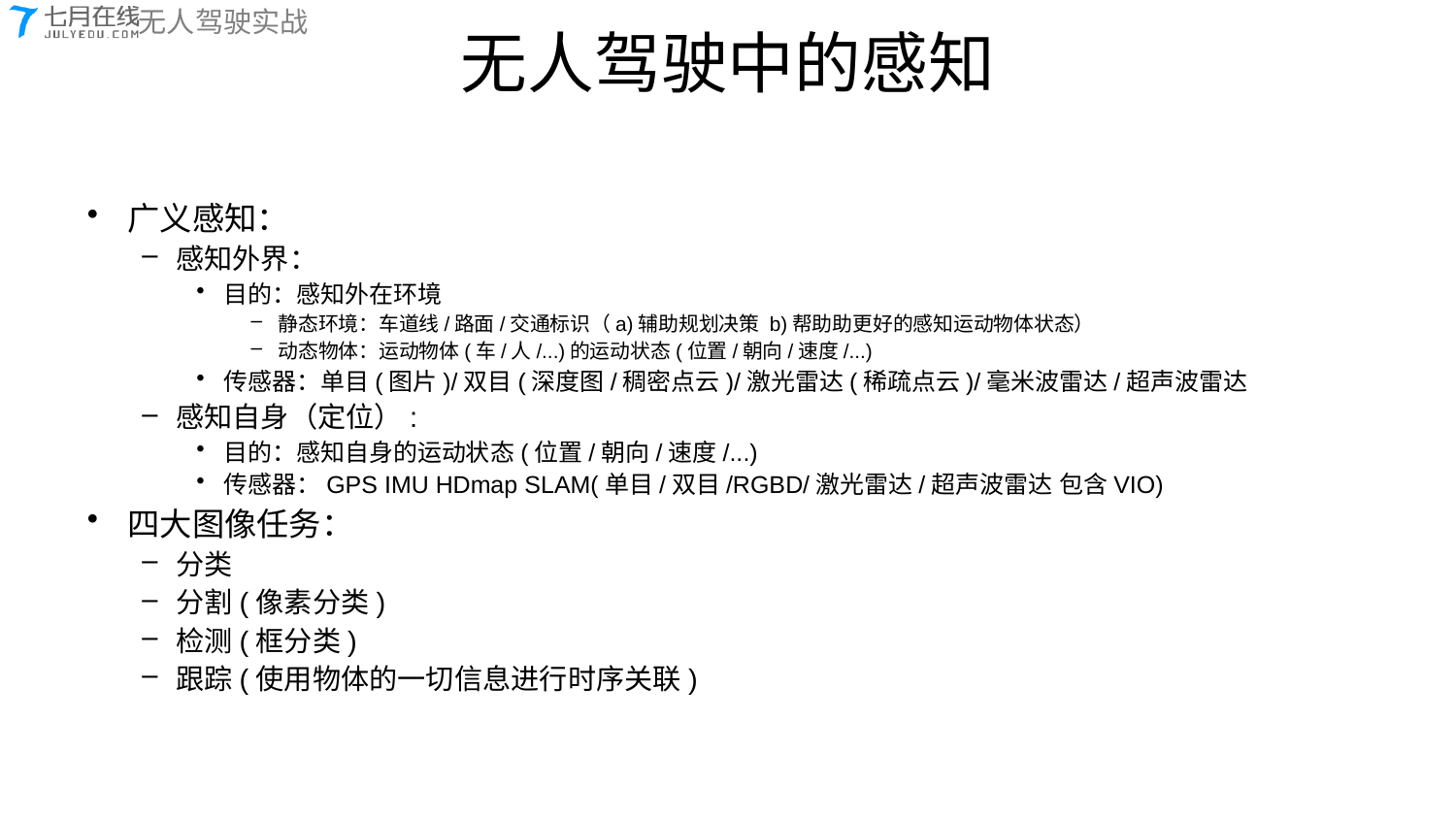

# 无人驾驶中的感知
广义感知：
感知外界：
目的：感知外在环境
静态环境：车道线/路面/交通标识（a)辅助规划决策 b)帮助助更好的感知运动物体状态）
动态物体：运动物体(车/人/...)的运动状态(位置/朝向/速度/...)
传感器：单目(图片)/双目(深度图/稠密点云)/激光雷达(稀疏点云)/毫米波雷达/超声波雷达
感知自身（定位）:
目的：感知自身的运动状态(位置/朝向/速度/...)
传感器：GPS IMU HDmap SLAM(单目/双目/RGBD/激光雷达/超声波雷达 包含VIO)
四大图像任务：
分类
分割(像素分类)
检测(框分类)
跟踪(使用物体的一切信息进行时序关联)